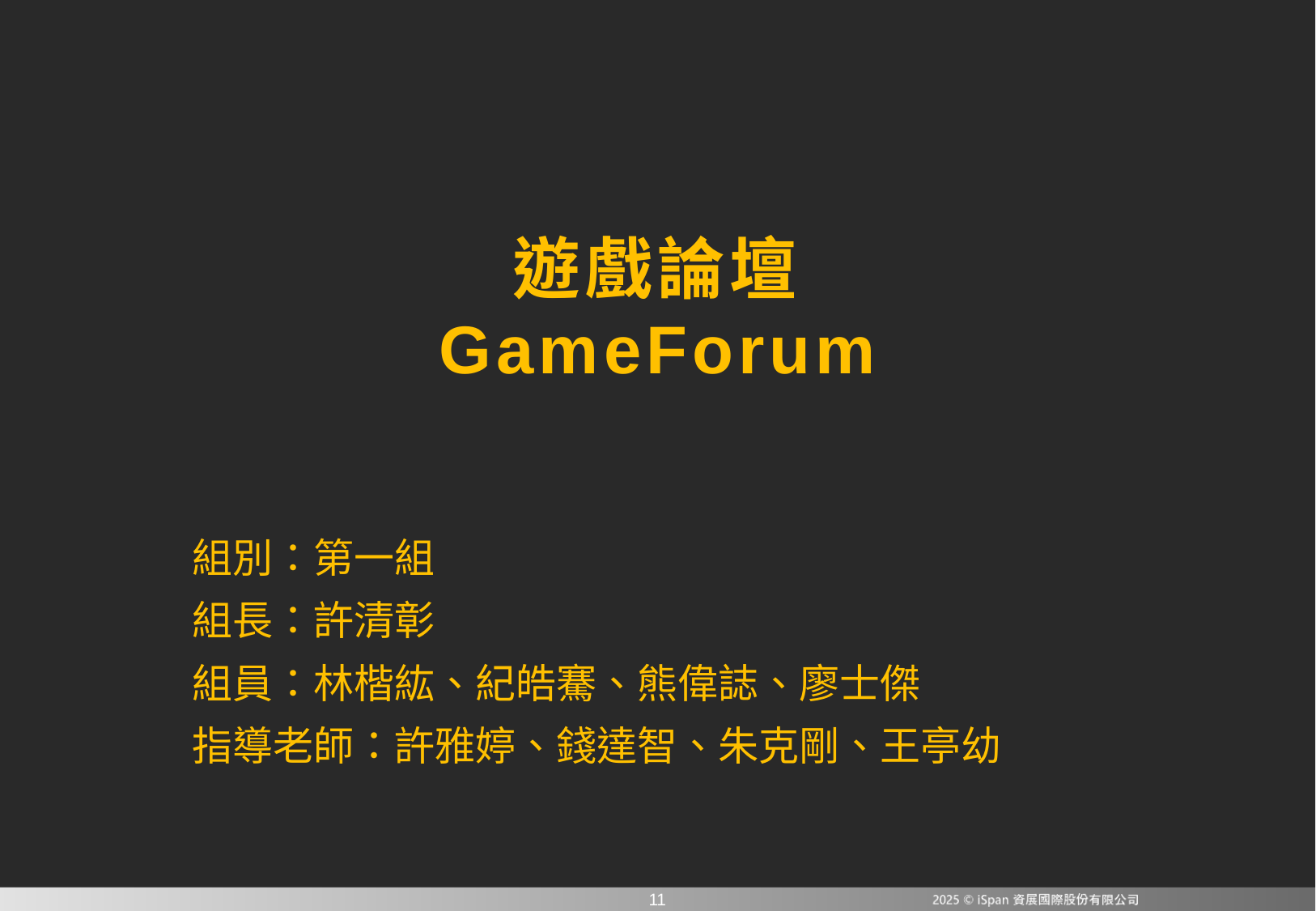

# 遊戲論壇 GameForum
組別：第一組
組長：許清彰
組員：林楷紘、紀皓騫、熊偉誌、廖士傑
指導老師：許雅婷、錢達智、朱克剛、王亭幼